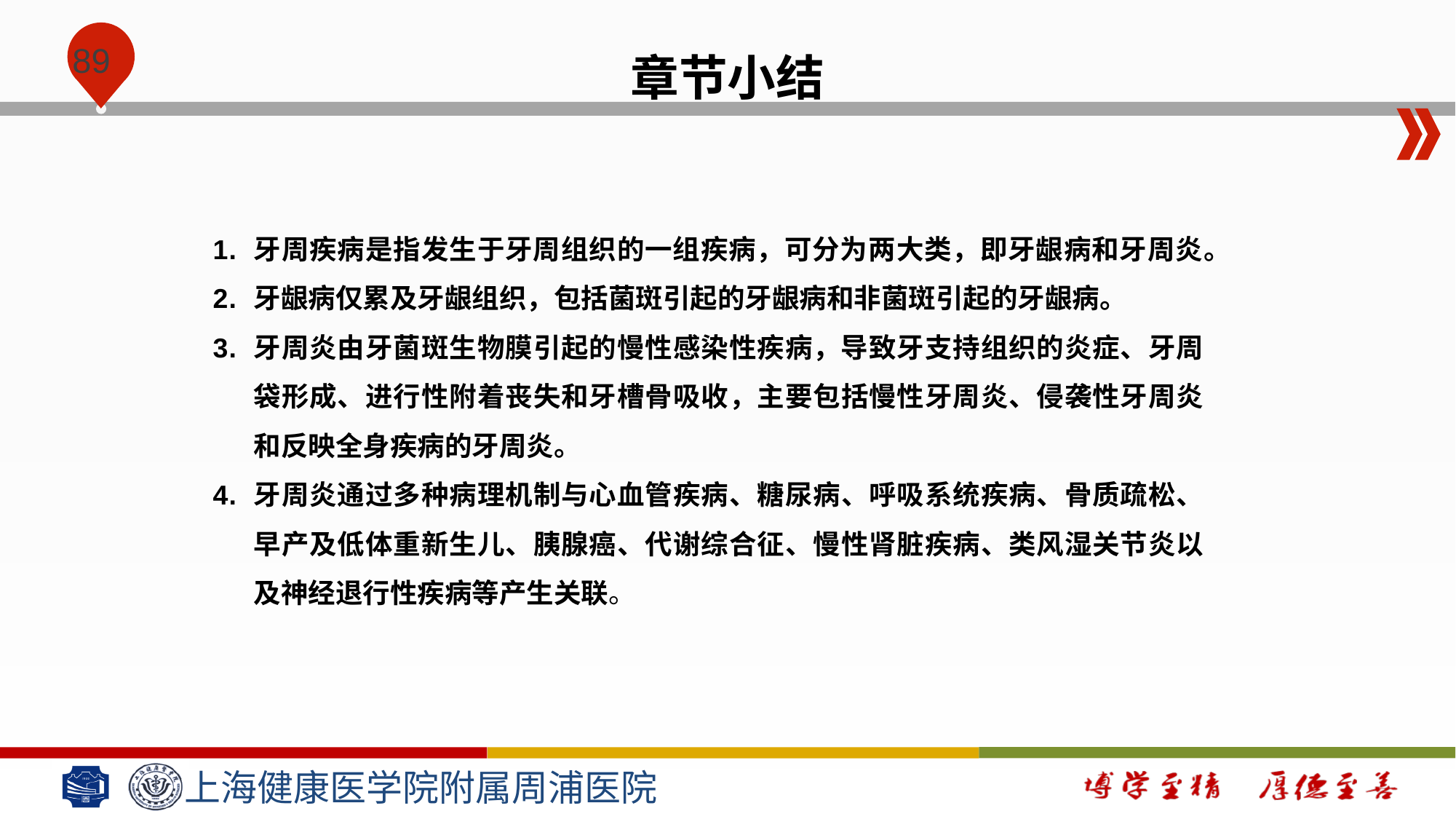

# 章节小结
牙周疾病是指发生于牙周组织的一组疾病，可分为两大类，即牙龈病和牙周炎。
牙龈病仅累及牙龈组织，包括菌斑引起的牙龈病和非菌斑引起的牙龈病。
牙周炎由牙菌斑生物膜引起的慢性感染性疾病，导致牙支持组织的炎症、牙周袋形成、进行性附着丧失和牙槽骨吸收，主要包括慢性牙周炎、侵袭性牙周炎和反映全身疾病的牙周炎。
牙周炎通过多种病理机制与心血管疾病、糖尿病、呼吸系统疾病、骨质疏松、早产及低体重新生儿、胰腺癌、代谢综合征、慢性肾脏疾病、类风湿关节炎以及神经退行性疾病等产生关联。